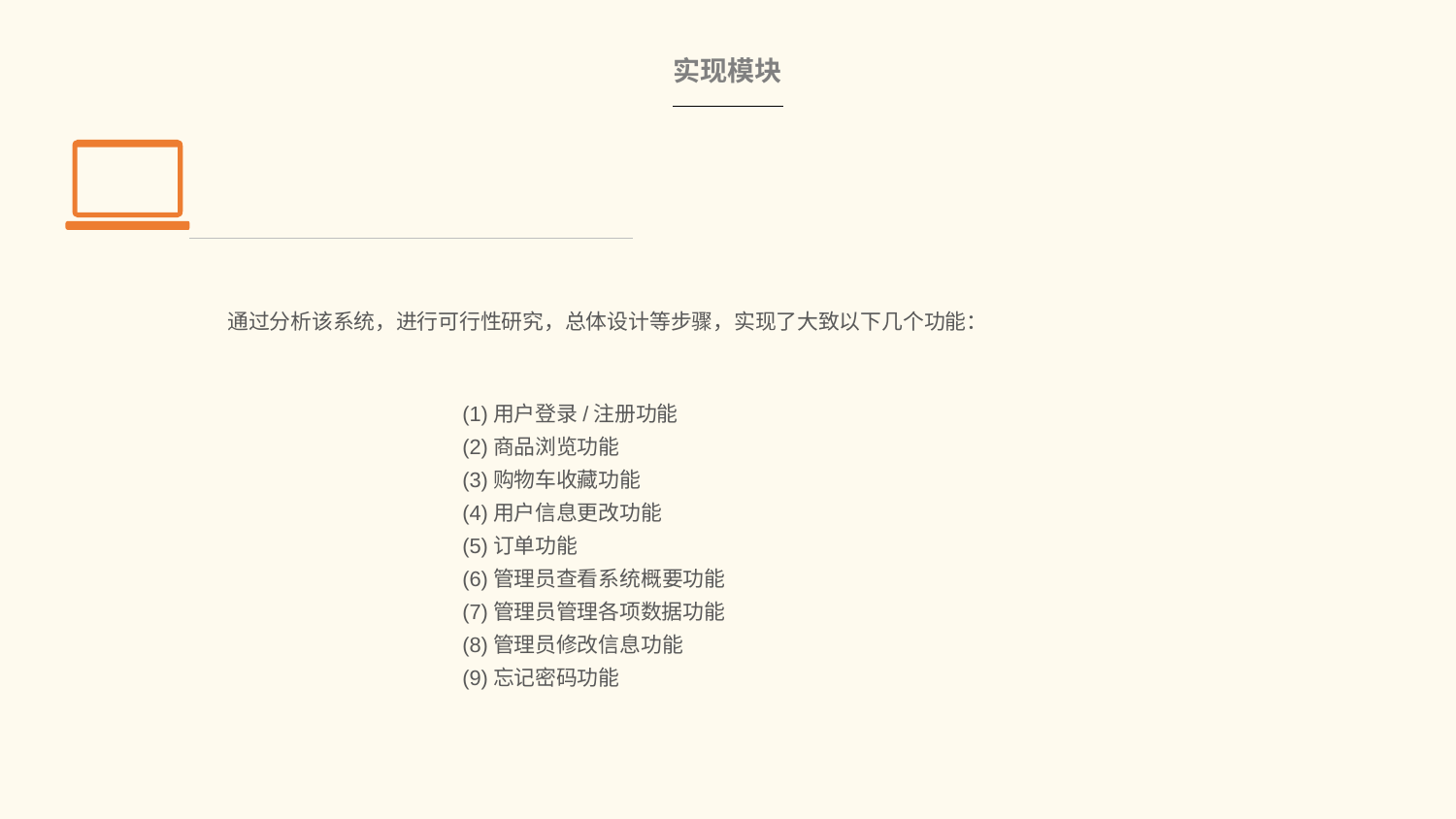

实现模块

    通过分析该系统，进行可行性研究，总体设计等步骤，实现了大致以下几个功能：
(1)用户登录/注册功能
(2)商品浏览功能
(3)购物车收藏功能
(4)用户信息更改功能
(5)订单功能
(6)管理员查看系统概要功能
(7)管理员管理各项数据功能
(8)管理员修改信息功能
(9)忘记密码功能
6